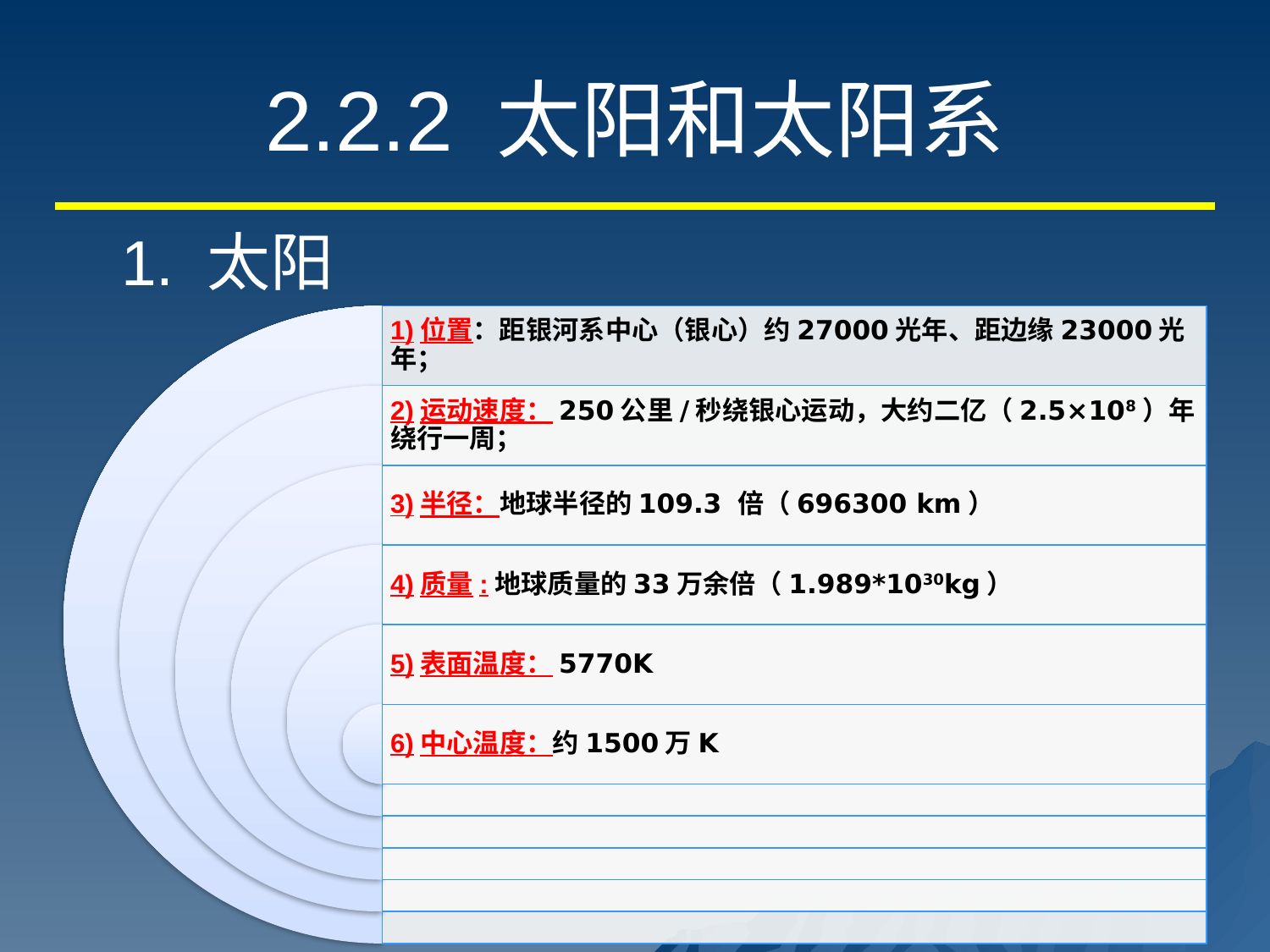

# 2.2.2 太阳和太阳系
1. 太阳
1)位置：距银河系中心（银心）约27000光年、距边缘23000光年；
2)运动速度：250公里/秒绕银心运动，大约二亿（2.5×108）年绕行一周；
3)半径：地球半径的109.3 倍（696300 km）
4)质量:地球质量的33万余倍（1.989*1030kg）
5)表面温度：5770K
6)中心温度：约1500万K